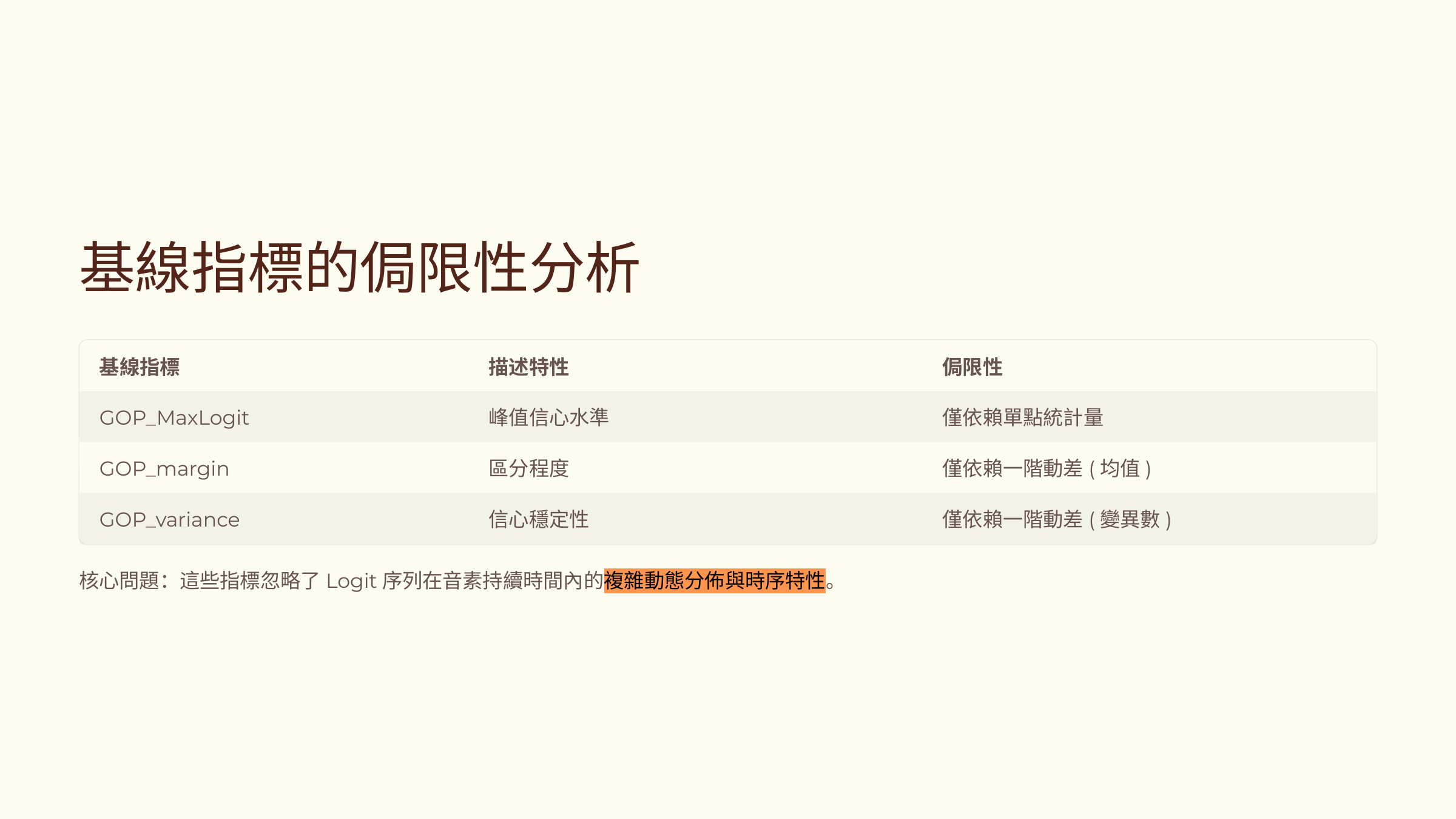

基線指標的侷限性分析

基線指標
描述特性
侷限性

GOP_MaxLogit
峰值信心水準
僅依賴單點統計量

GOP_margin
區分程度
僅依賴一階動差(均值)

GOP_variance
信心穩定性
僅依賴一階動差(變異數)
核心問題：這些指標忽略了Logit序列在音素持續時間內的複雜動態分佈與時序特性。